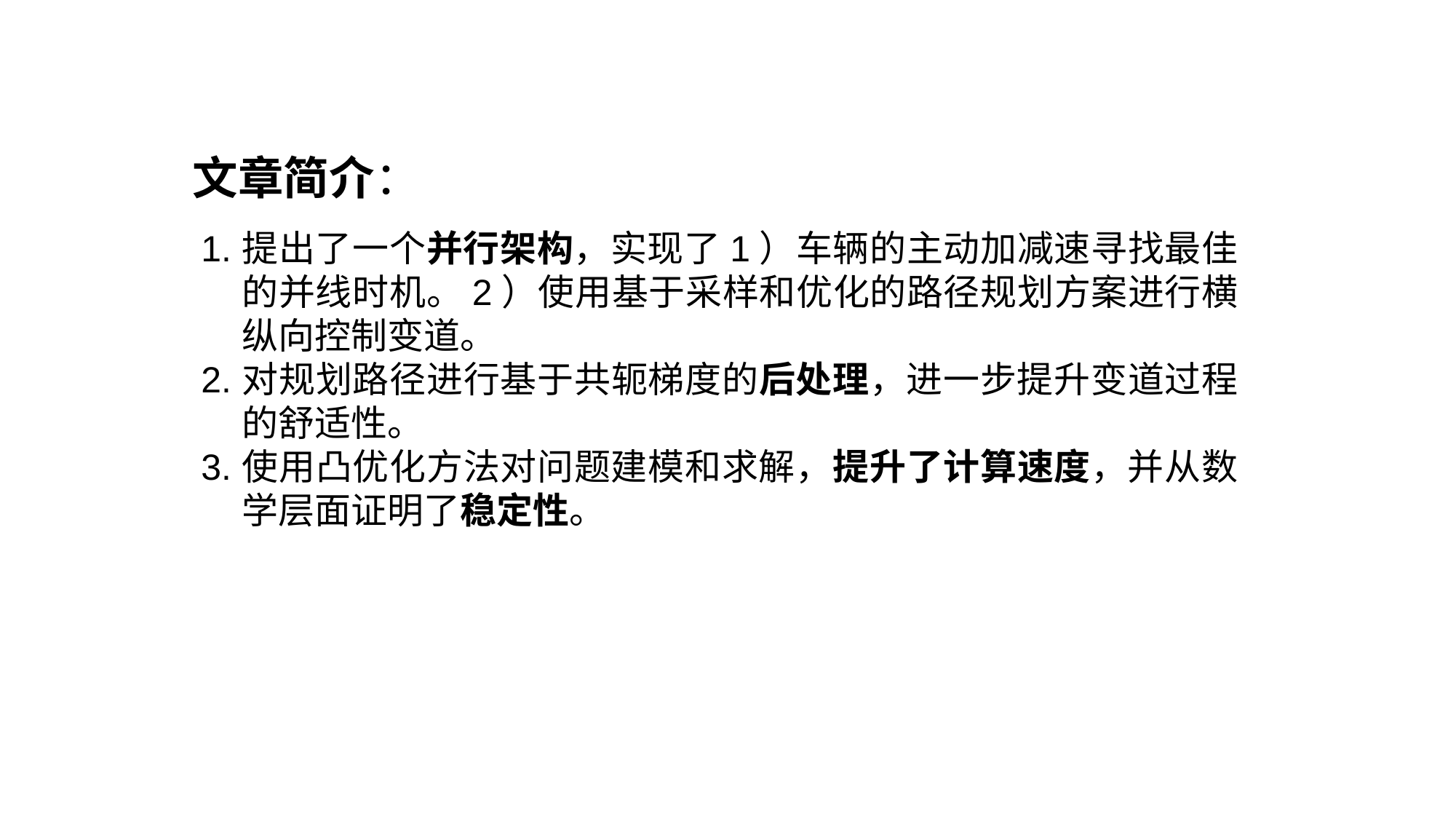

# 文章简介：
提出了一个并行架构，实现了1）车辆的主动加减速寻找最佳的并线时机。2）使用基于采样和优化的路径规划方案进行横纵向控制变道。
对规划路径进行基于共轭梯度的后处理，进一步提升变道过程的舒适性。
使用凸优化方法对问题建模和求解，提升了计算速度，并从数学层面证明了稳定性。